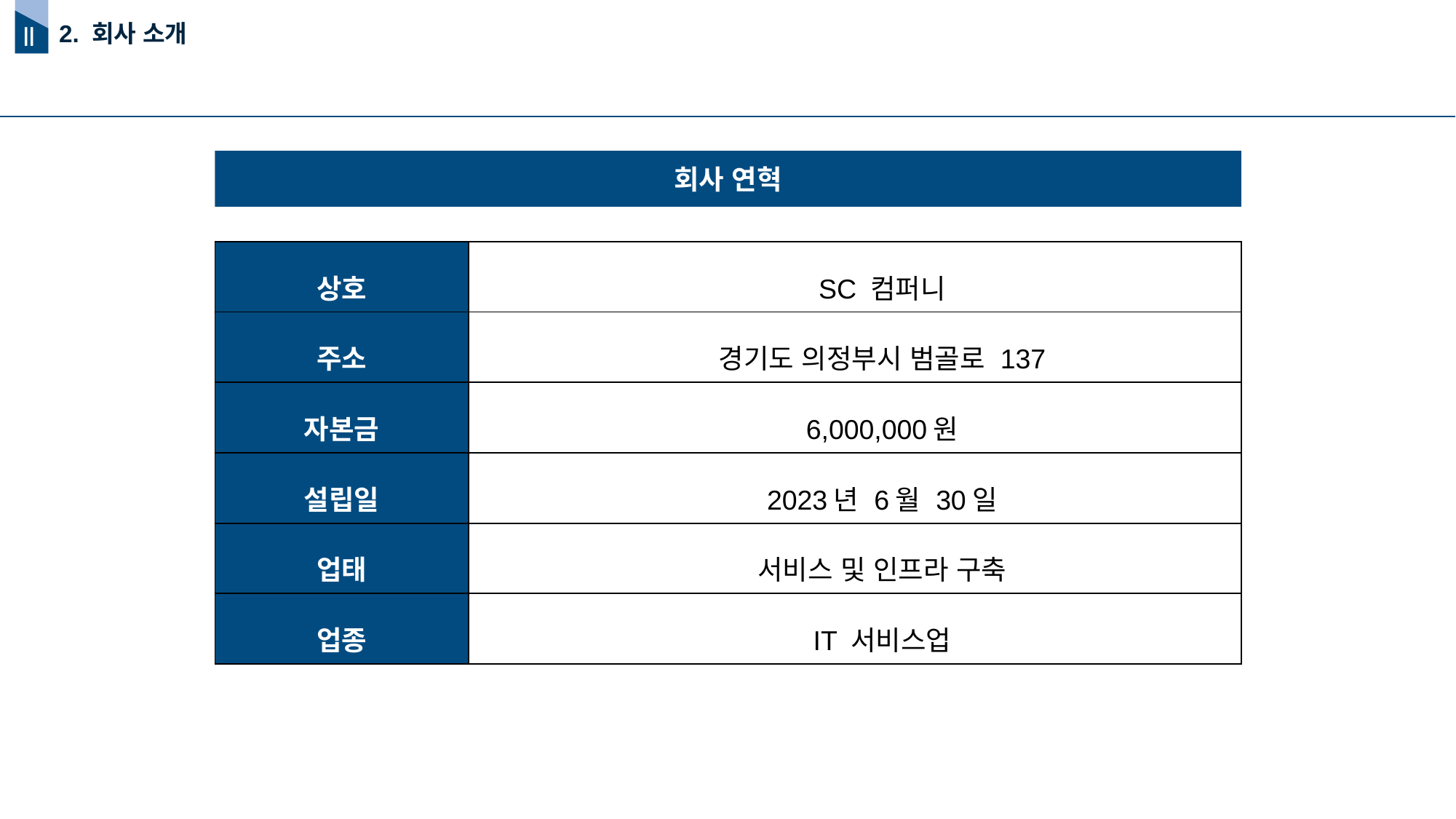

2. 회사 소개
II

II

회사 연혁
| 상호 | SC 컴퍼니 |
| --- | --- |
| 주소 | 경기도 의정부시 범골로 137 |
| 자본금 | 6,000,000원 |
| 설립일 | 2023년 6월 30일 |
| 업태 | 서비스 및 인프라 구축 |
| 업종 | IT 서비스업 |